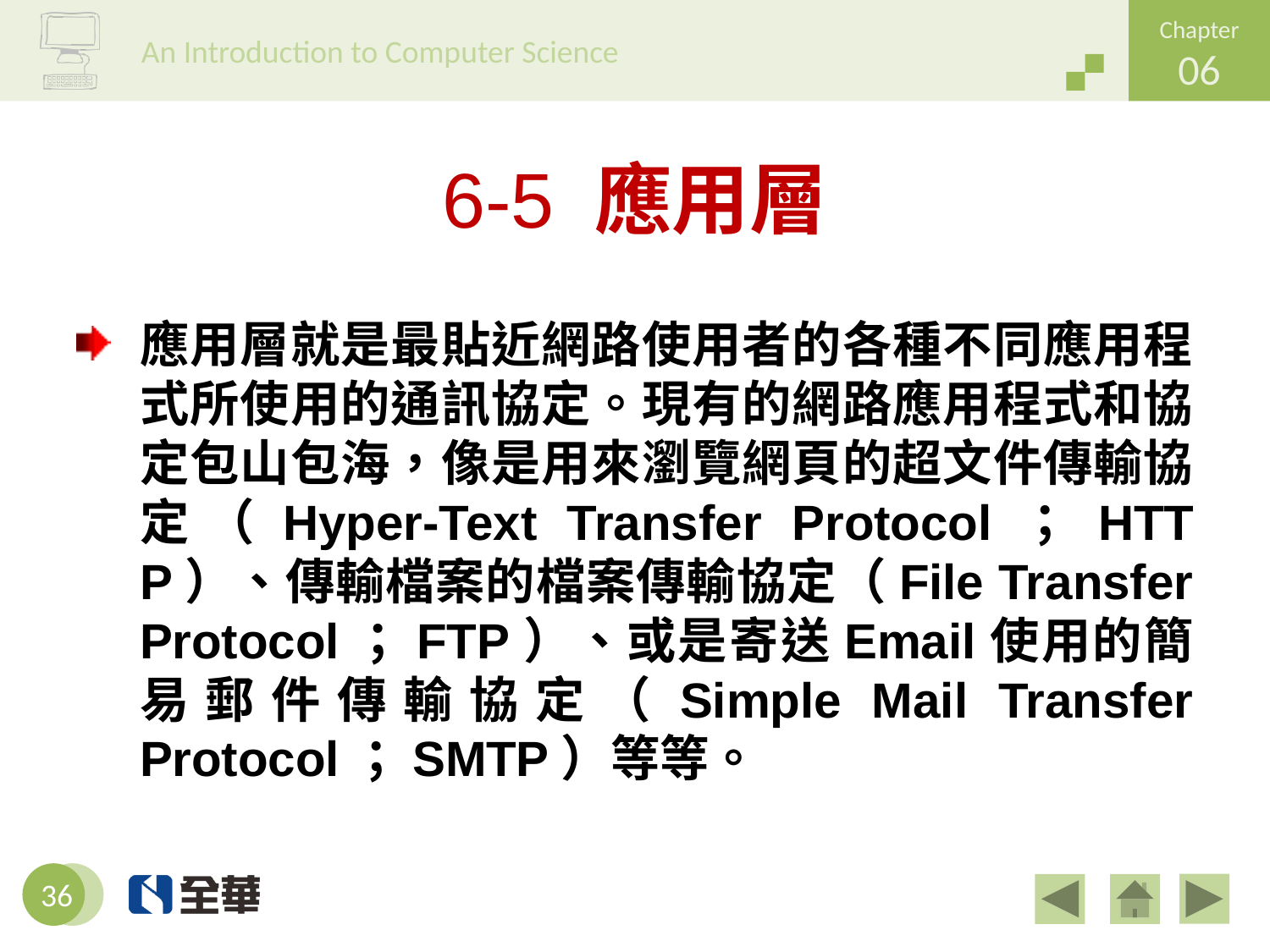

# 6-5 應用層
應用層就是最貼近網路使用者的各種不同應用程式所使用的通訊協定。現有的網路應用程式和協定包山包海，像是用來瀏覽網頁的超文件傳輸協定（Hyper-Text Transfer Protocol；HTTP）、傳輸檔案的檔案傳輸協定（File Transfer Protocol；FTP）、或是寄送Email使用的簡易郵件傳輸協定（Simple Mail Transfer Protocol；SMTP）等等。